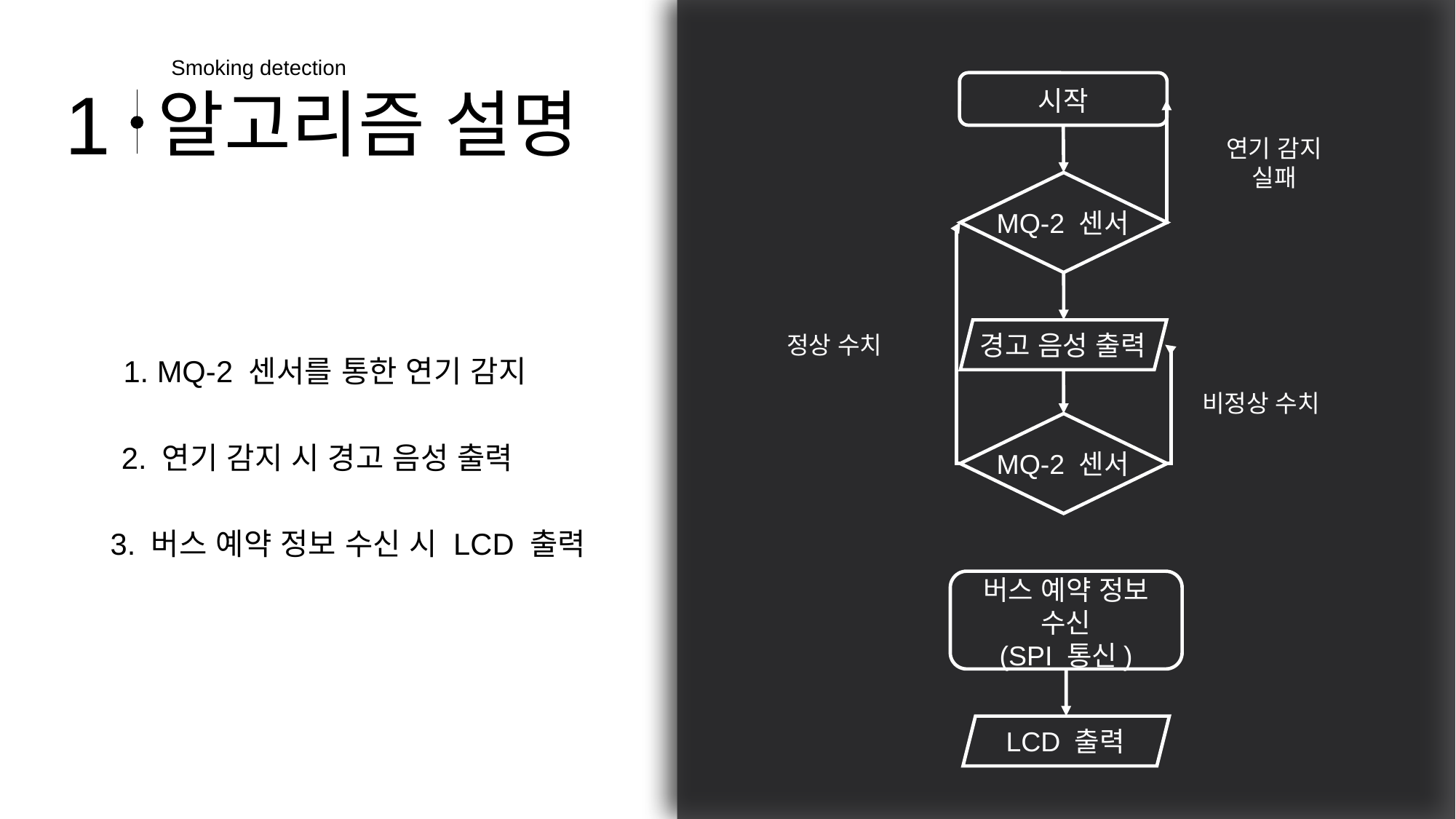

Smoking detection
1
알고리즘 설명

시작

연기 감지 실패

MQ-2 센서

경고 음성 출력
정상 수치
1. MQ-2 센서를 통한 연기 감지
비정상 수치

MQ-2 센서
2. 연기 감지 시 경고 음성 출력
3. 버스 예약 정보 수신 시 LCD 출력

버스 예약 정보 수신
(SPI 통신)

LCD 출력